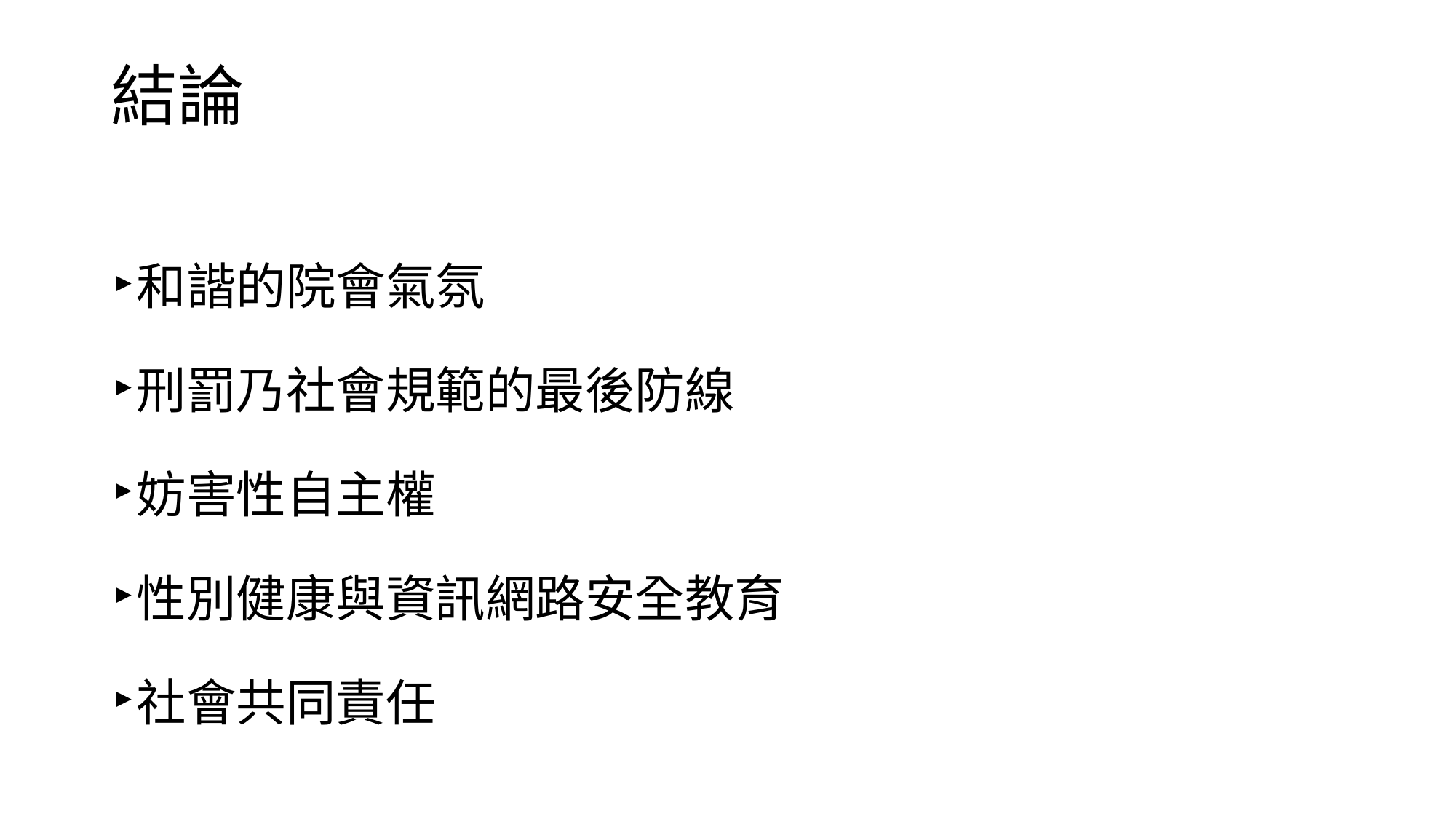

# 結論
和諧的院會氣氛
刑罰乃社會規範的最後防線
妨害性自主權
性別健康與資訊網路安全教育
社會共同責任